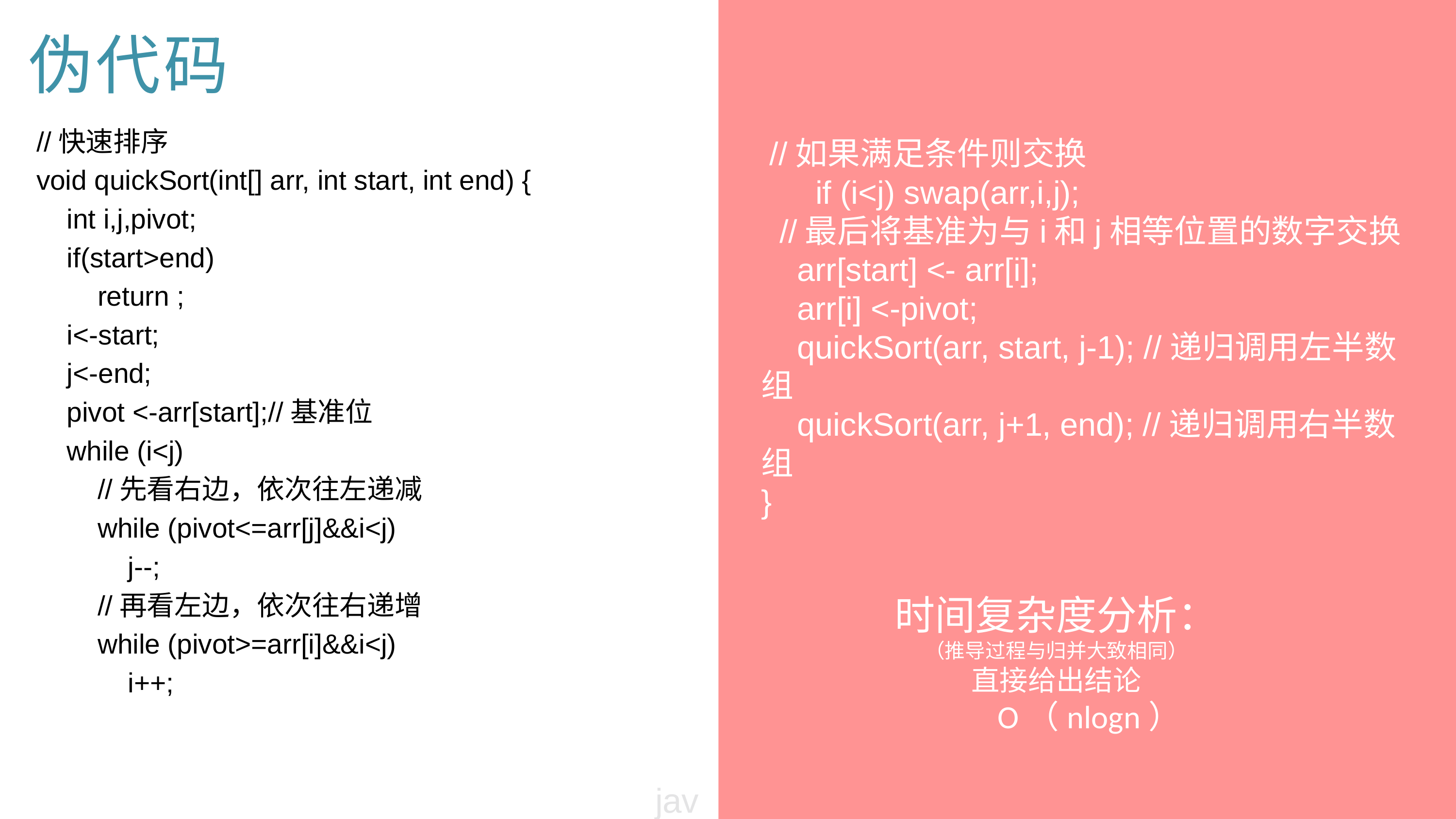

伪代码
//快速排序
void quickSort(int[] arr, int start, int end) {
    int i,j,pivot;
    if(start>end)
        return ;
    i<-start;
    j<-end;
    pivot <-arr[start];//基准位
    while (i<j)
        //先看右边，依次往左递减
        while (pivot<=arr[j]&&i<j)
            j--;
        //再看左边，依次往右递增
        while (pivot>=arr[i]&&i<j)
            i++;

 //如果满足条件则交换
      if (i<j) swap(arr,i,j);
  //最后将基准为与i和j相等位置的数字交换
    arr[start] <- arr[i];
    arr[i] <-pivot;
    quickSort(arr, start, j-1); //递归调用左半数组
    quickSort(arr, j+1, end); //递归调用右半数组
}
时间复杂度分析：
（推导过程与归并大致相同）
直接给出结论
         O（nlogn）
java